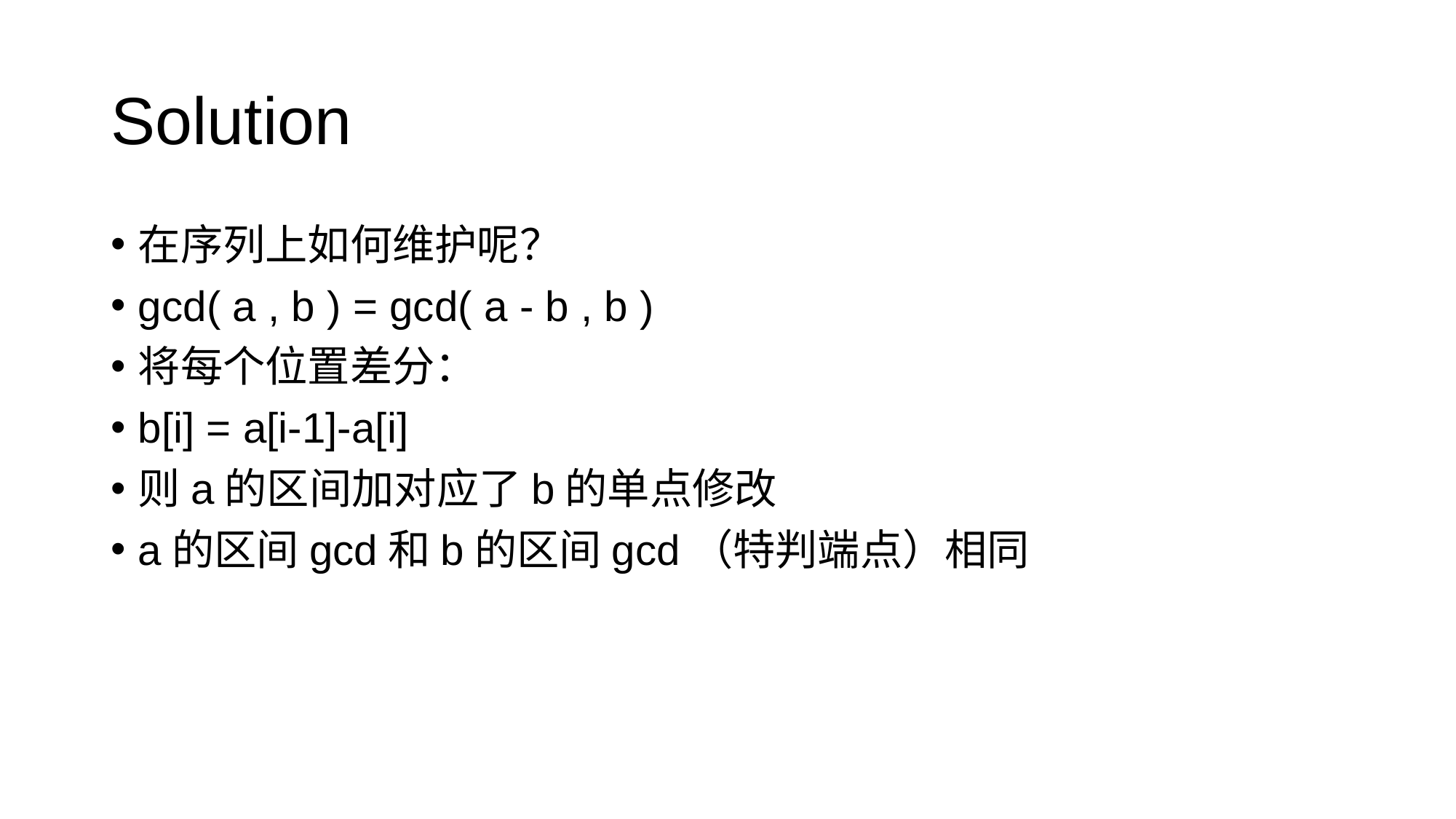

# Solution
在序列上如何维护呢？
gcd( a , b ) = gcd( a - b , b )
将每个位置差分：
b[i] = a[i-1]-a[i]
则a的区间加对应了b的单点修改
a的区间gcd和b的区间gcd（特判端点）相同